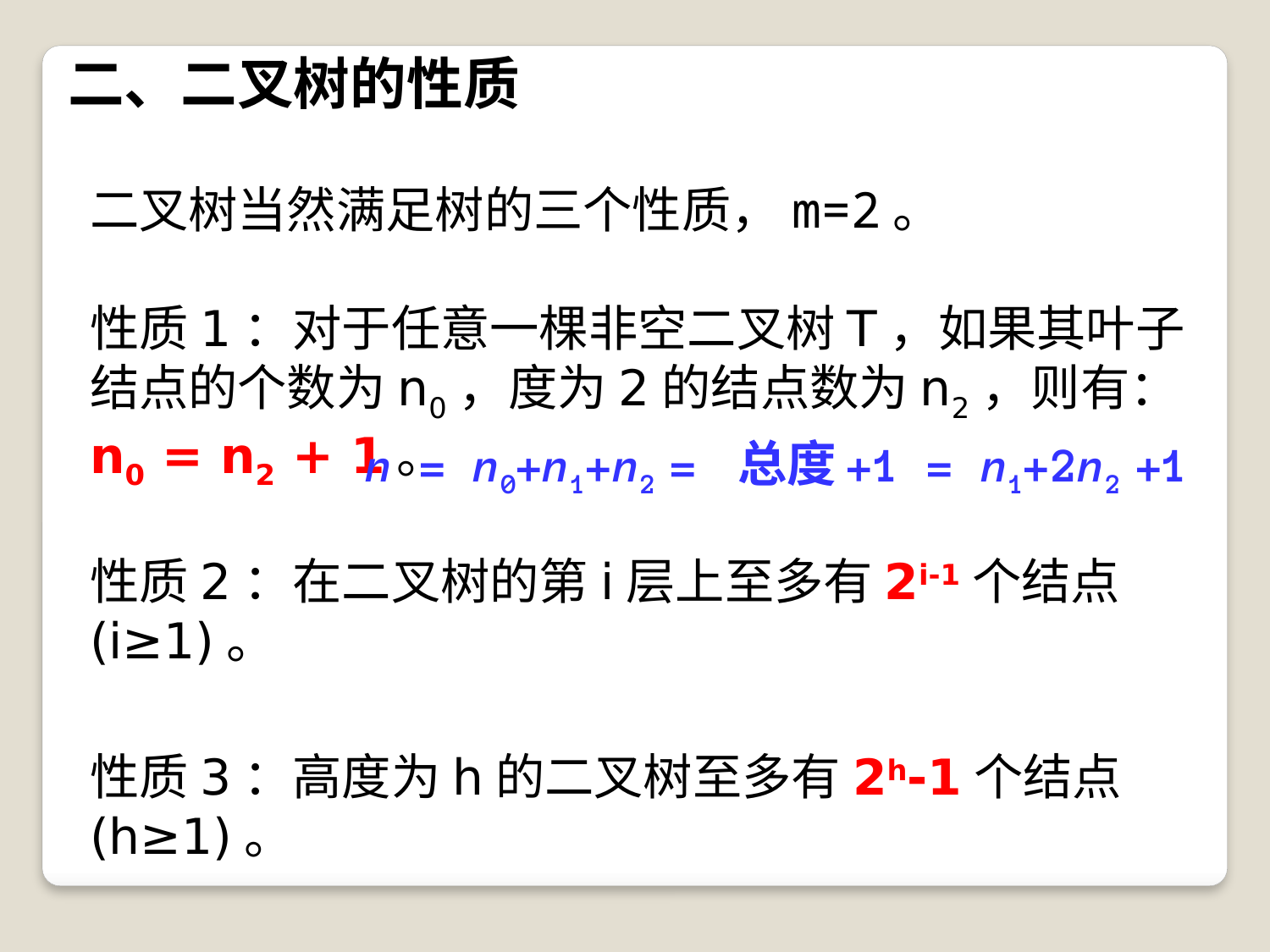

# 二、二叉树的性质
二叉树当然满足树的三个性质，m=2。

性质1：对于任意一棵非空二叉树T，如果其叶子结点的个数为n0，度为2的结点数为n2，则有：n0 = n2 + 1。

性质2：在二叉树的第i层上至多有2i-1个结点(i≥1)。

性质3：高度为h的二叉树至多有2h-1个结点(h≥1)。

n = n0+n1+n2 = 总度+1 = n1+2n2 +1